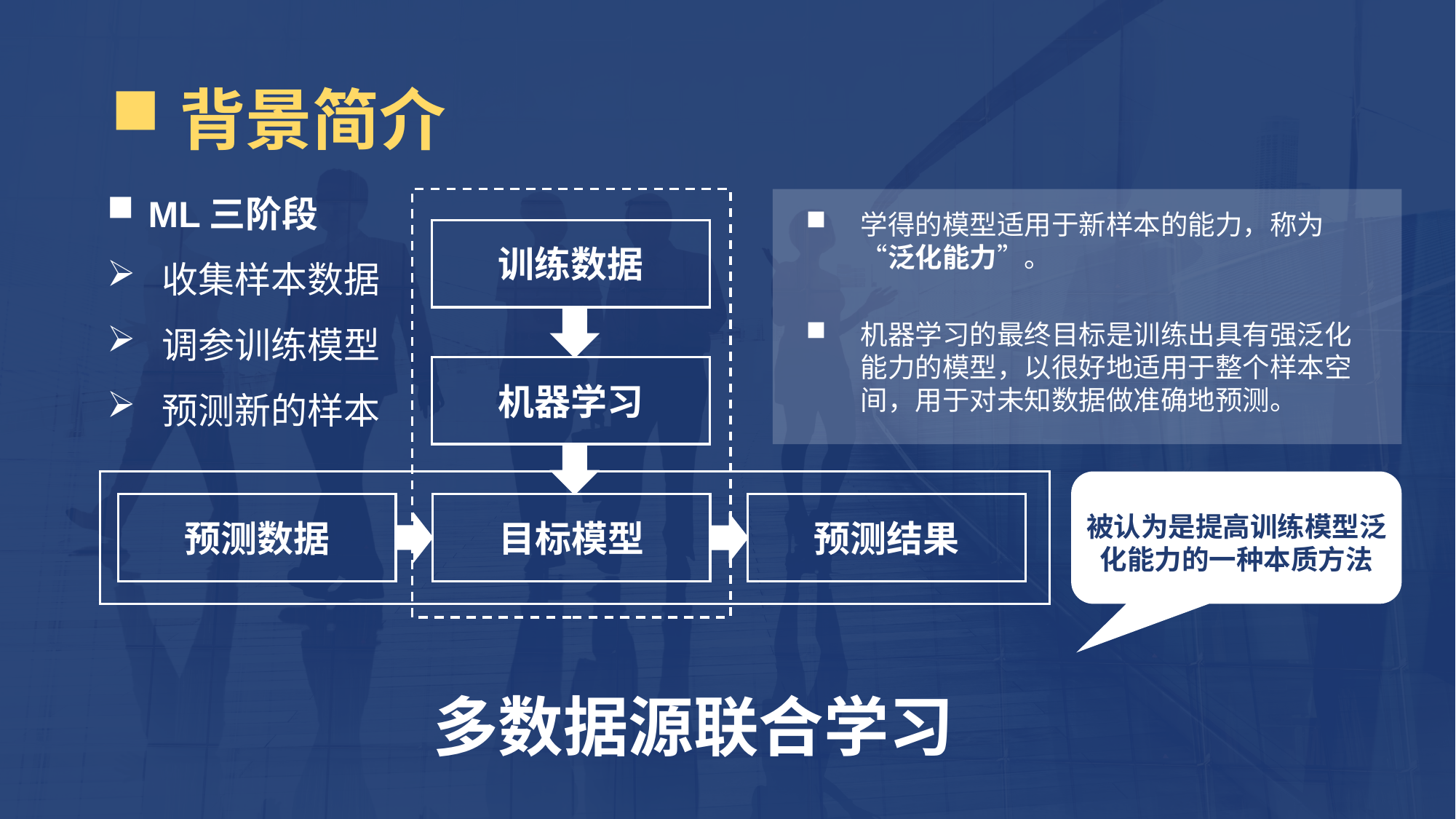

背景简介
ML三阶段
收集样本数据
调参训练模型
预测新的样本

学得的模型适用于新样本的能力，称为“泛化能力”。

机器学习的最终目标是训练出具有强泛化能力的模型，以很好地适用于整个样本空间，用于对未知数据做准确地预测。

训练数据

机器学习

目标模型

预测结果

预测数据
被认为是提高训练模型泛化能力的一种本质方法

多数据源联合学习